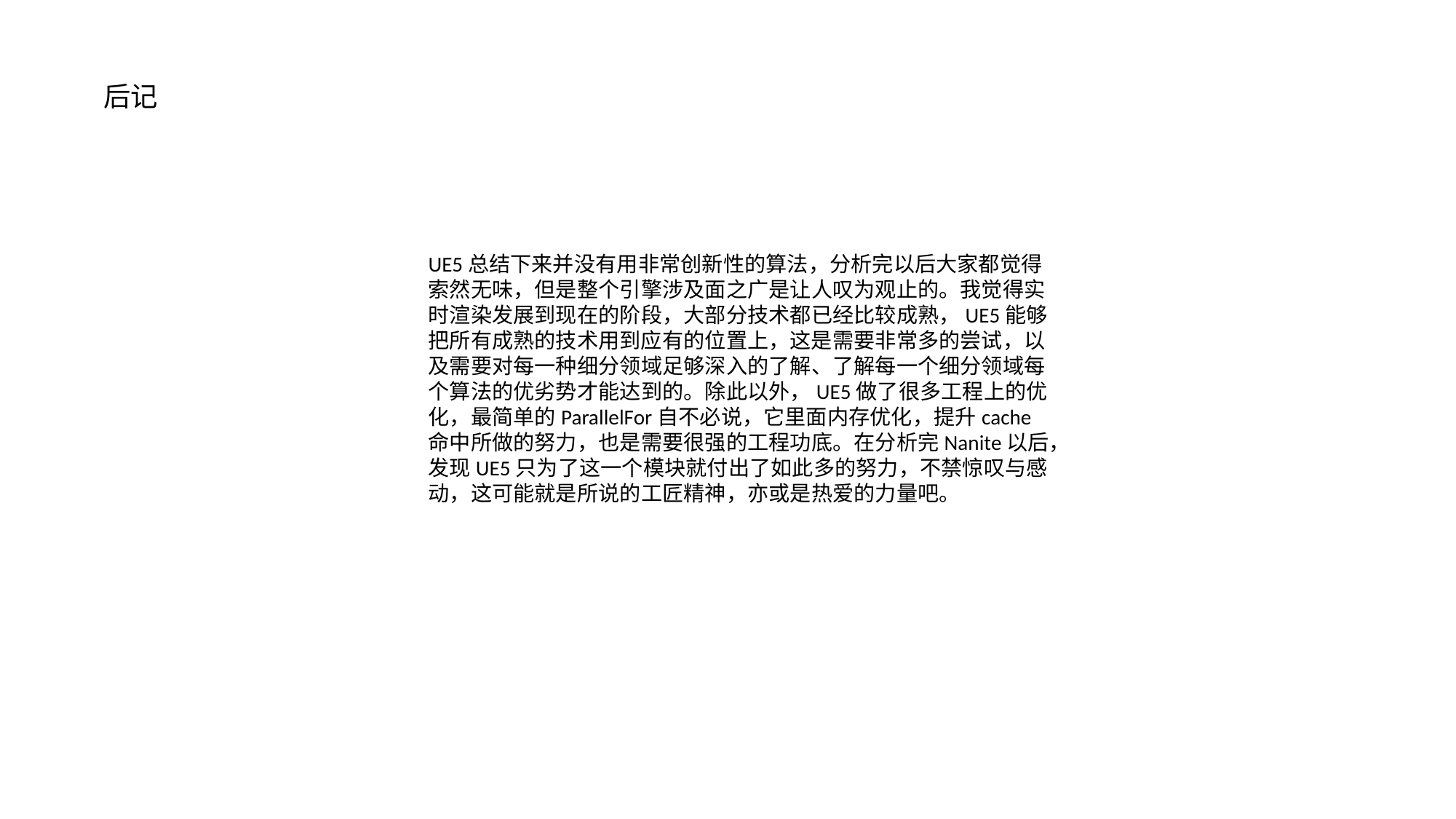

后记
UE5总结下来并没有用非常创新性的算法，分析完以后大家都觉得索然无味，但是整个引擎涉及面之广是让人叹为观止的。我觉得实时渲染发展到现在的阶段，大部分技术都已经比较成熟，UE5能够把所有成熟的技术用到应有的位置上，这是需要非常多的尝试，以及需要对每一种细分领域足够深入的了解、了解每一个细分领域每个算法的优劣势才能达到的。除此以外，UE5做了很多工程上的优化，最简单的ParallelFor自不必说，它里面内存优化，提升cache命中所做的努力，也是需要很强的工程功底。在分析完Nanite以后，发现UE5只为了这一个模块就付出了如此多的努力，不禁惊叹与感动，这可能就是所说的工匠精神，亦或是热爱的力量吧。